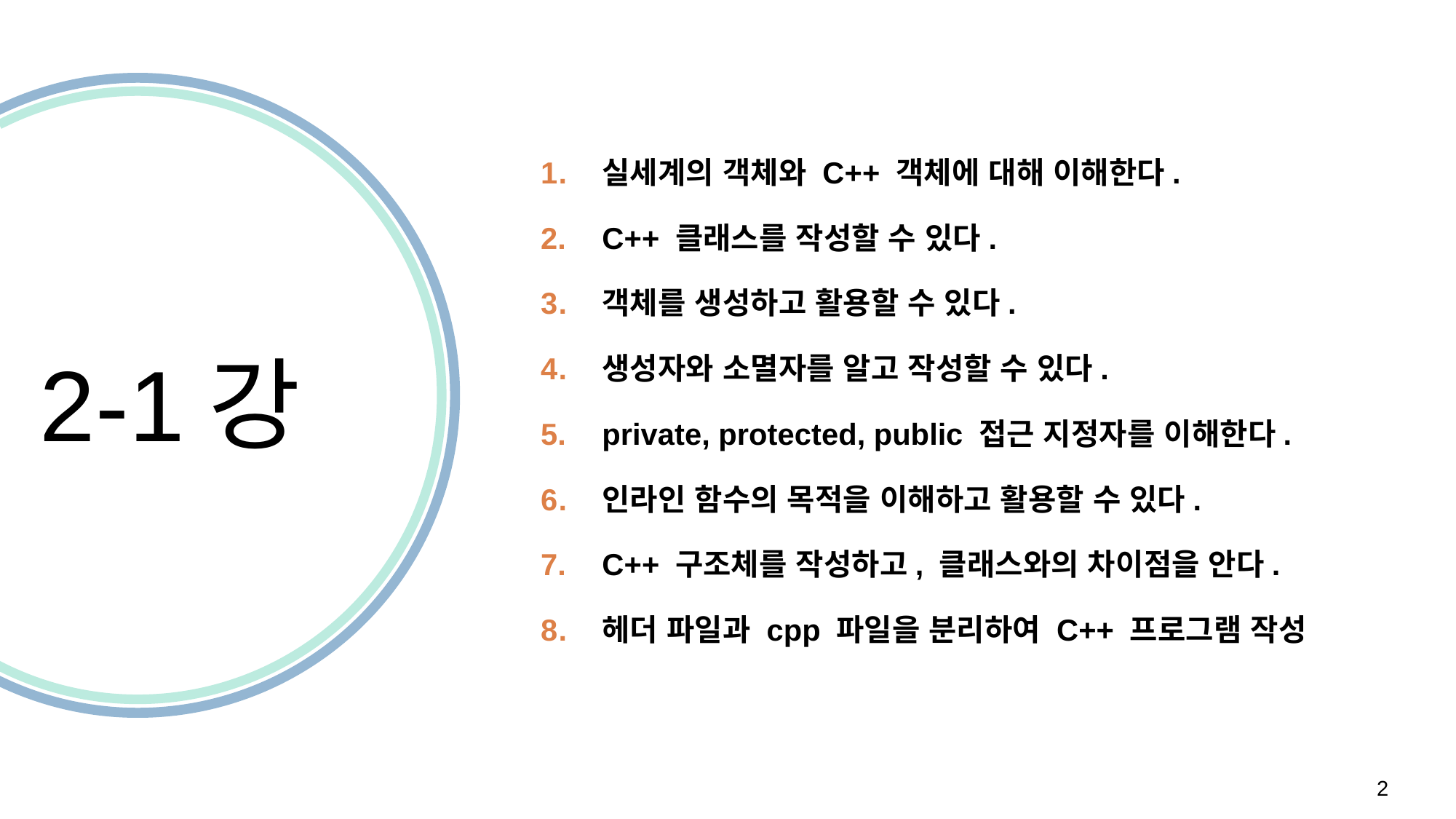

실세계의 객체와 C++ 객체에 대해 이해한다.
C++ 클래스를 작성할 수 있다.
객체를 생성하고 활용할 수 있다.
생성자와 소멸자를 알고 작성할 수 있다.
private, protected, public 접근 지정자를 이해한다.
인라인 함수의 목적을 이해하고 활용할 수 있다.
C++ 구조체를 작성하고, 클래스와의 차이점을 안다.
헤더 파일과 cpp 파일을 분리하여 C++ 프로그램 작성

2-1강